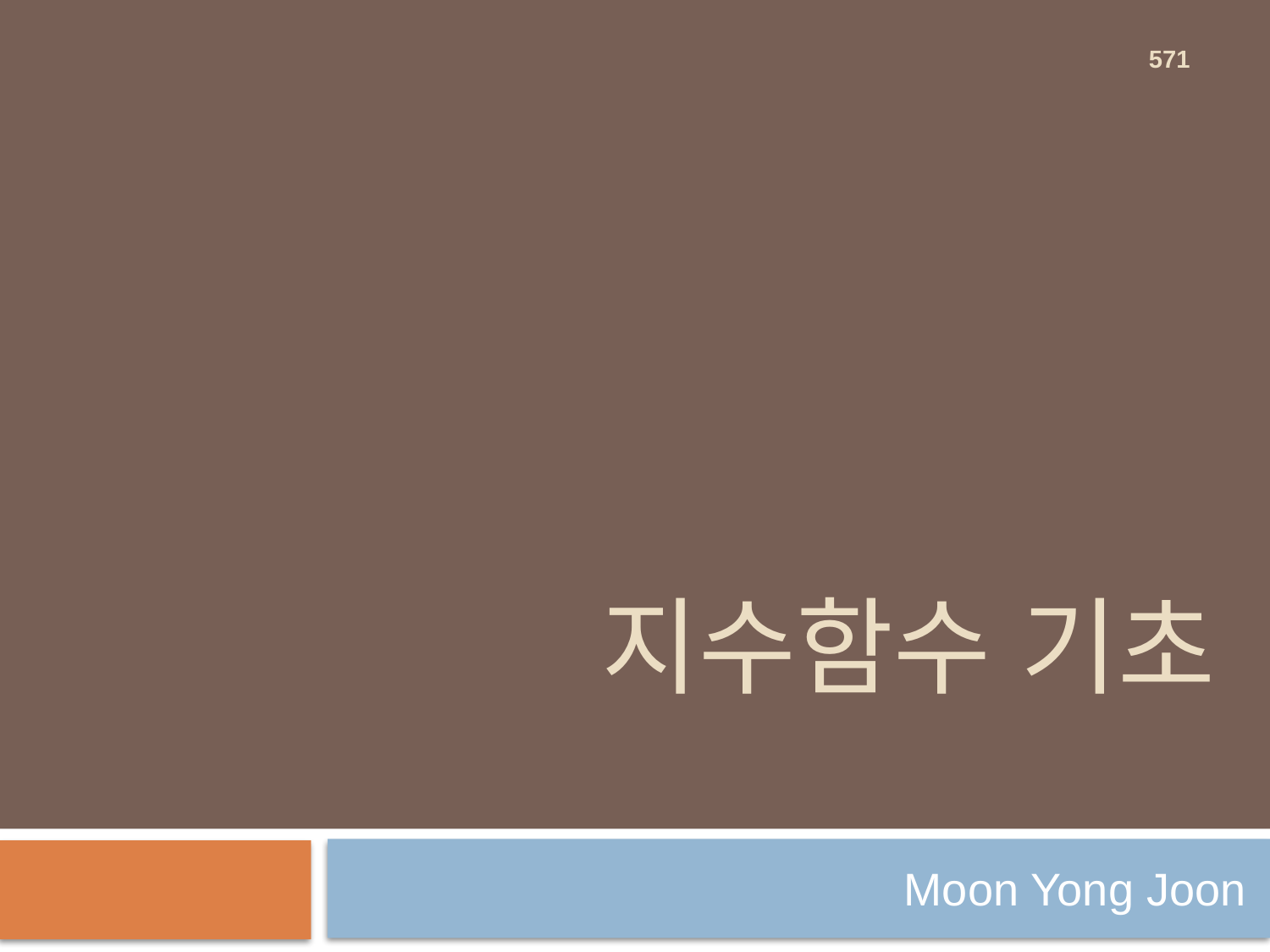

571
# 지수함수 기초
Moon Yong Joon